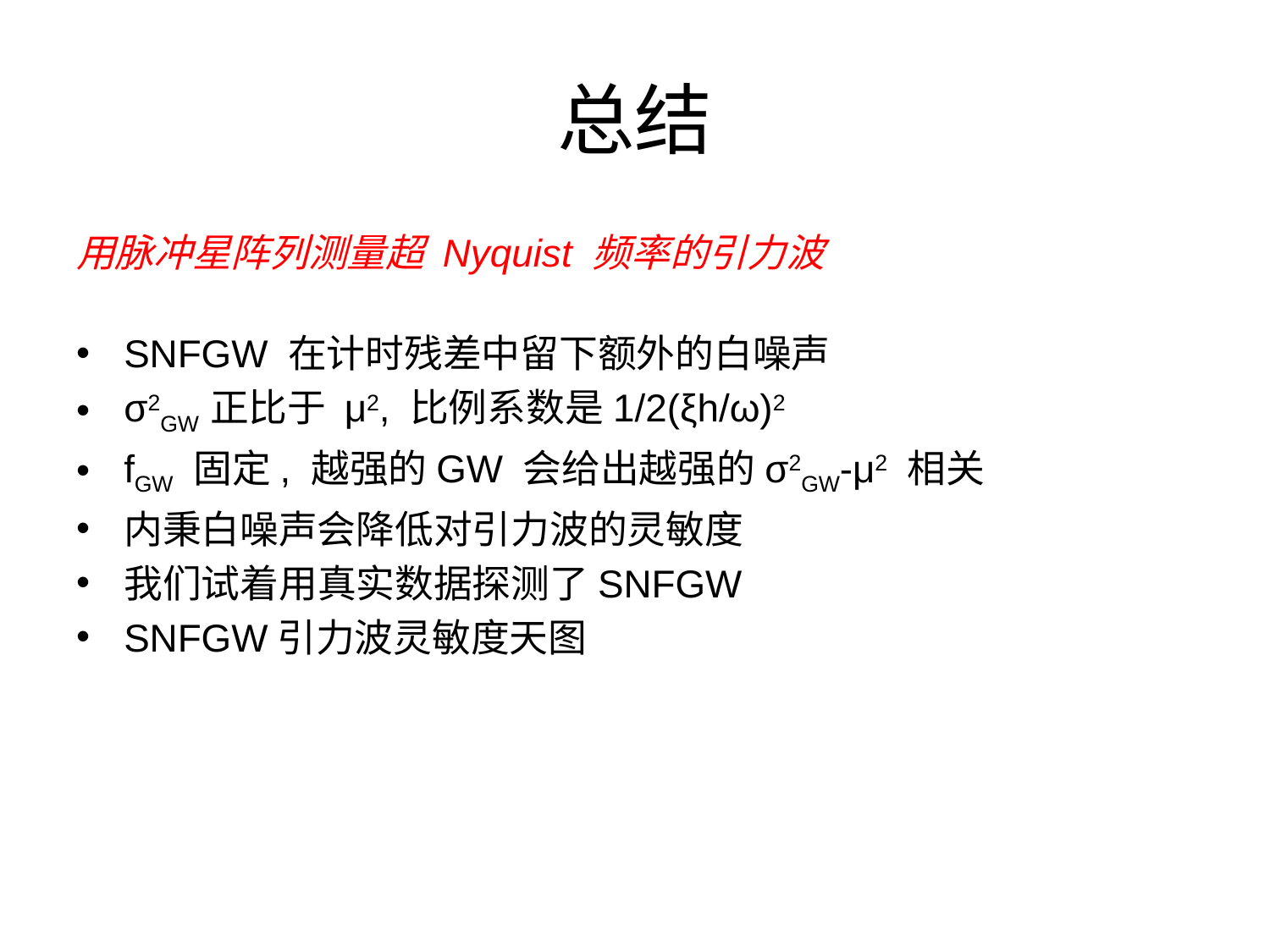

# 总结
用脉冲星阵列测量超 Nyquist 频率的引力波
SNFGW 在计时残差中留下额外的白噪声
σ2GW 正比于 μ2, 比例系数是1/2(ξh/ω)2
fGW 固定, 越强的GW 会给出越强的σ2GW-μ2 相关
内秉白噪声会降低对引力波的灵敏度
我们试着用真实数据探测了SNFGW
SNFGW引力波灵敏度天图